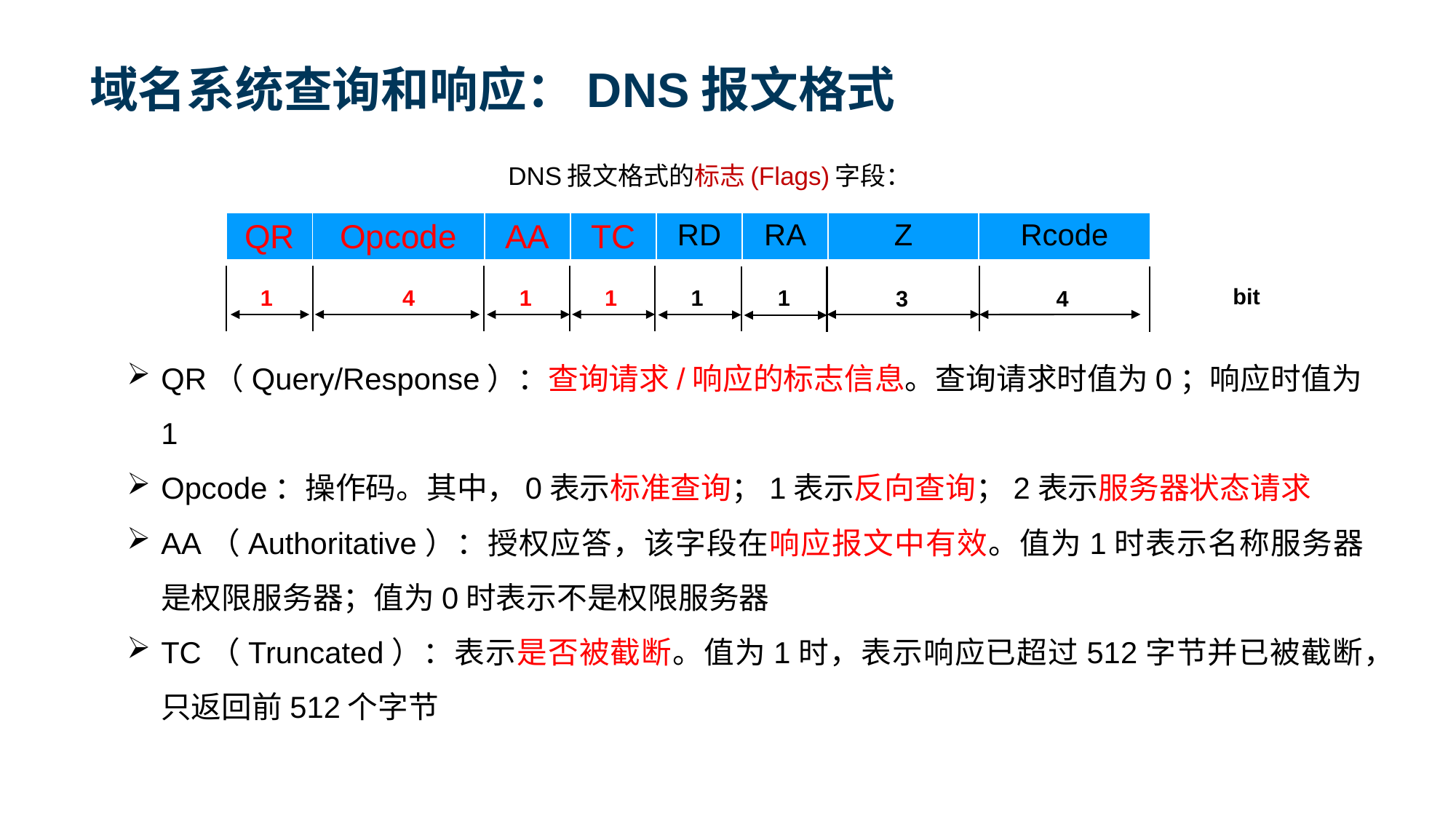

# 域名系统查询和响应：DNS报文格式
DNS报文格式的标志(Flags)字段：
| QR | Opcode | AA | TC | RD | RA | Z | Rcode |
| --- | --- | --- | --- | --- | --- | --- | --- |
bit
1
1
1
1
4
1
4
3
QR（Query/Response）：查询请求/响应的标志信息。查询请求时值为0；响应时值为1
Opcode：操作码。其中，0表示标准查询；1表示反向查询；2表示服务器状态请求
AA（Authoritative）：授权应答，该字段在响应报文中有效。值为1时表示名称服务器是权限服务器；值为0时表示不是权限服务器
TC（Truncated）：表示是否被截断。值为1时，表示响应已超过512字节并已被截断，只返回前512个字节